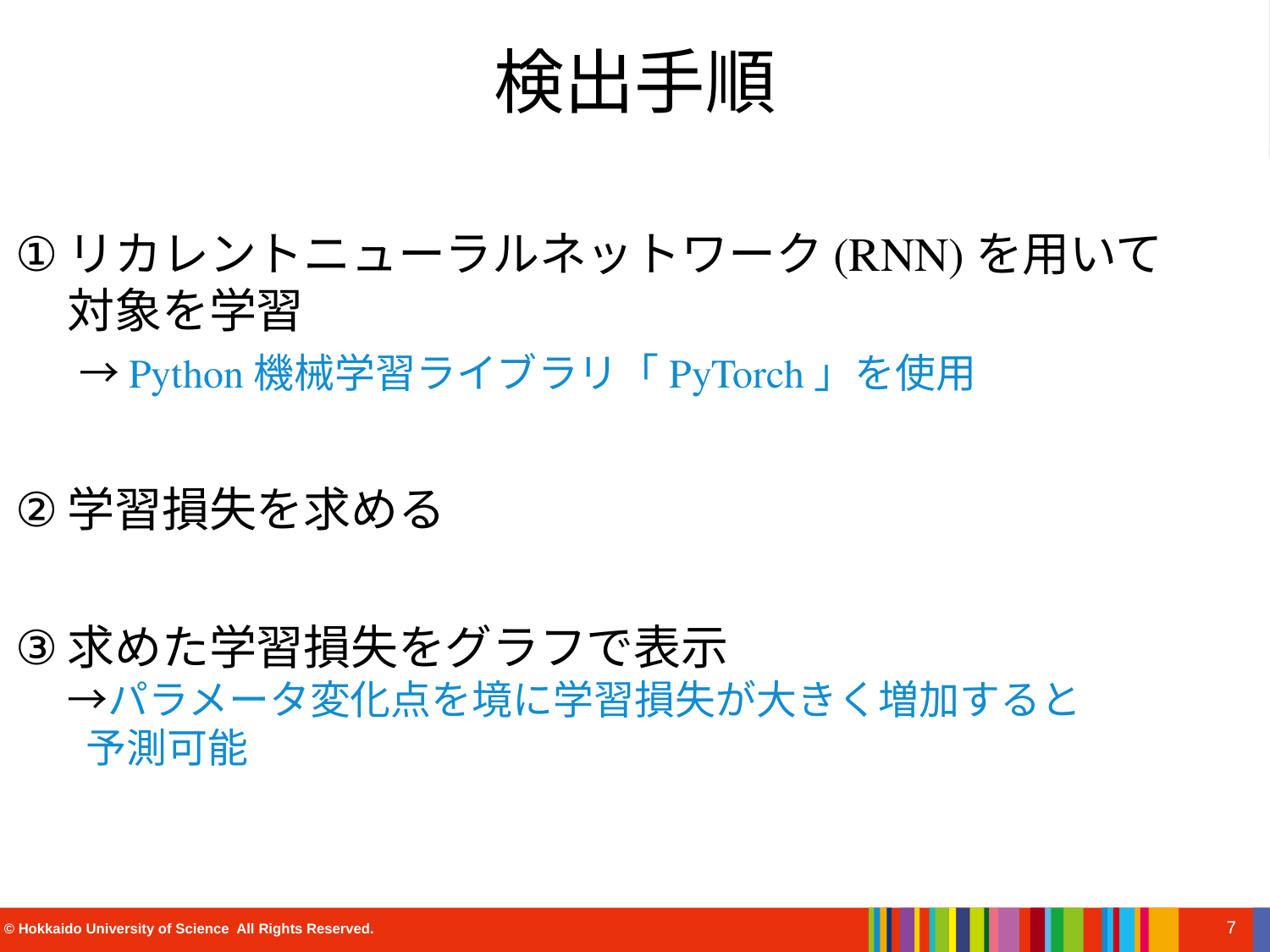

# 検出手順
リカレントニューラルネットワーク(RNN)を用いて
対象を学習
 →Python機械学習ライブラリ「PyTorch」を使用

学習損失を求める

求めた学習損失をグラフで表示
→パラメータ変化点を境に学習損失が大きく増加すると
  予測可能